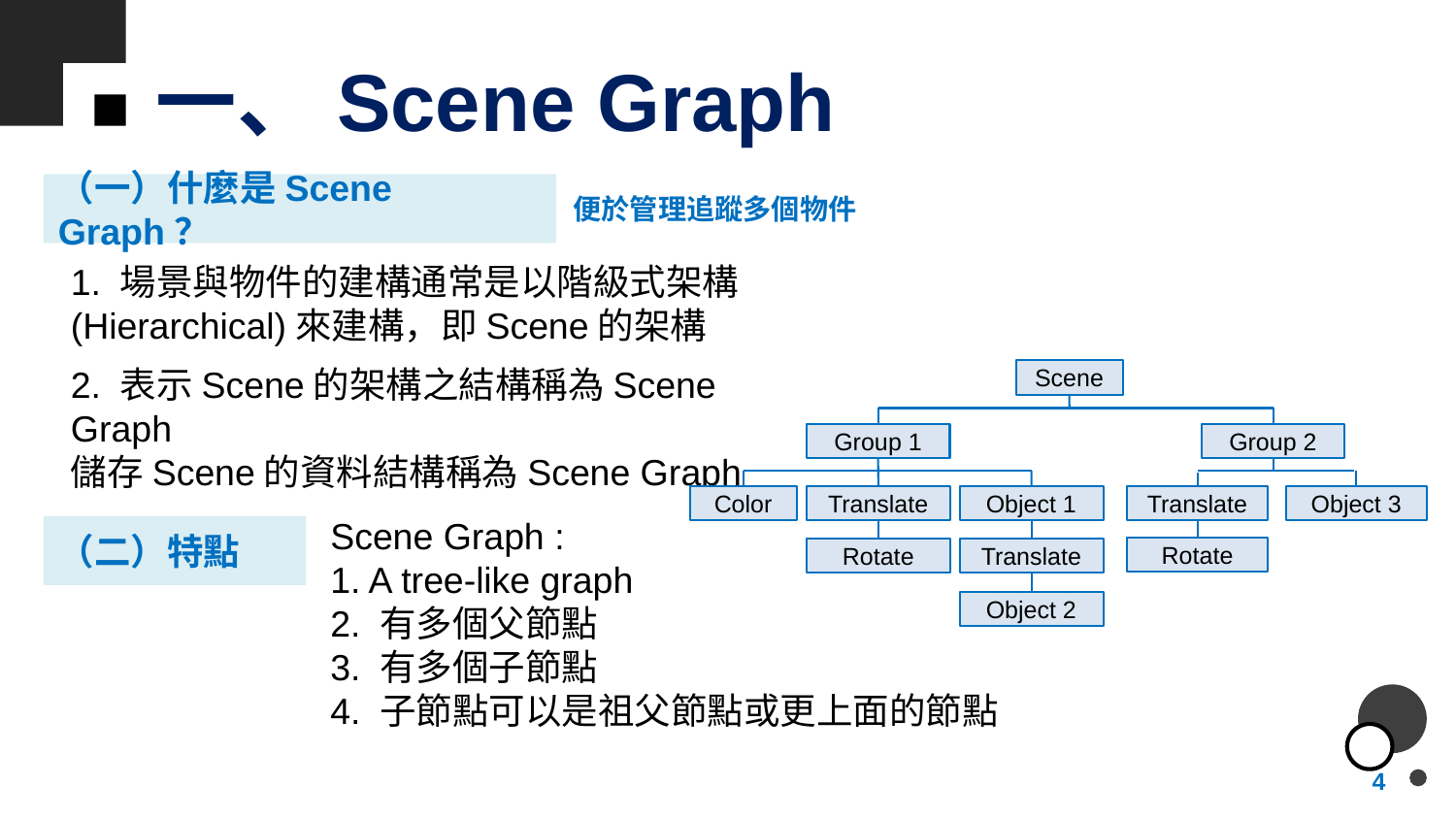

# 一、Scene Graph
（一）什麼是Scene Graph？
便於管理追蹤多個物件
1. 場景與物件的建構通常是以階級式架構(Hierarchical)來建構，即Scene的架構
2. 表示Scene的架構之結構稱為Scene Graph
儲存Scene的資料結構稱為Scene Graph
Scene
Group 1
Group 2
Color
Translate
Object 1
Translate
Object 3
Rotate
Rotate
Translate
Object 2
Scene Graph :
1. A tree-like graph
2. 有多個父節點
3. 有多個子節點
4. 子節點可以是祖父節點或更上面的節點
（二）特點

4